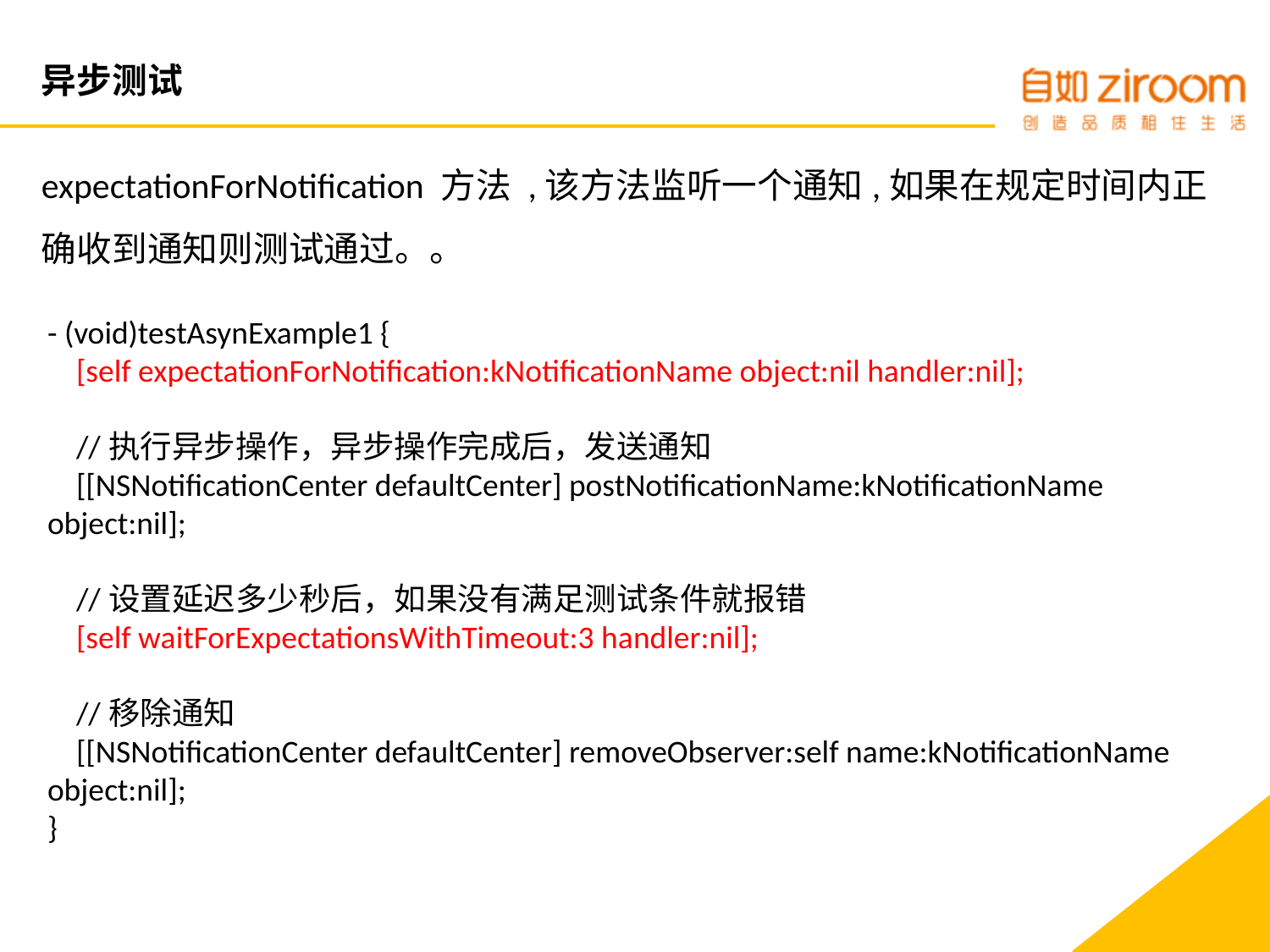

# 异步测试
expectationForNotification 方法 ,该方法监听一个通知,如果在规定时间内正确收到通知则测试通过。。
- (void)testAsynExample1 {
    [self expectationForNotification:kNotificationName object:nil handler:nil];

    //执行异步操作，异步操作完成后，发送通知
    [[NSNotificationCenter defaultCenter] postNotificationName:kNotificationName object:nil];

    //设置延迟多少秒后，如果没有满足测试条件就报错
    [self waitForExpectationsWithTimeout:3 handler:nil];

    //移除通知
    [[NSNotificationCenter defaultCenter] removeObserver:self name:kNotificationName object:nil];
}